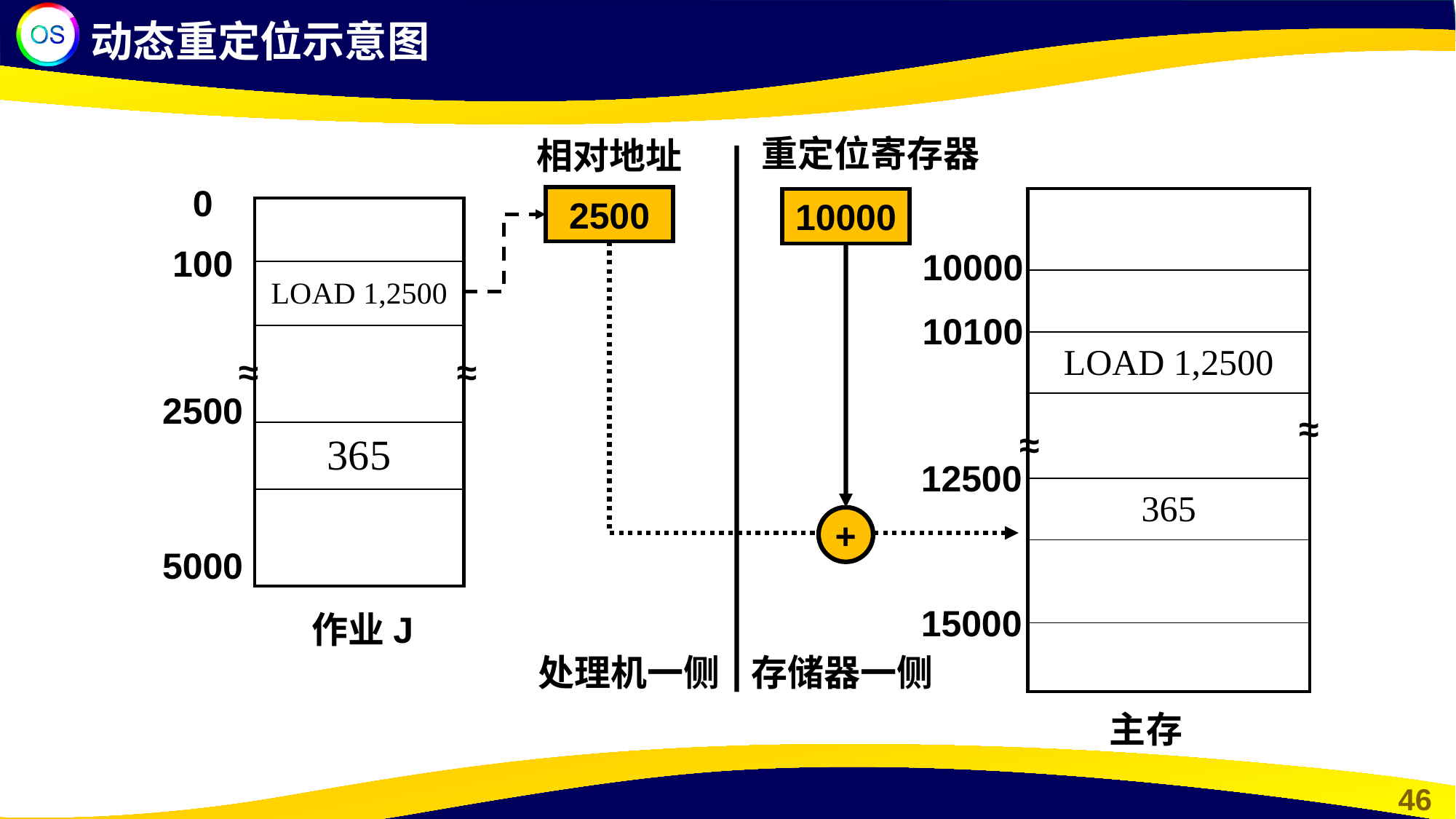

动态重定位示意图
重定位寄存器
相对地址

0
2500
10000
|  |
| --- |
|  |
| LOAD 1,2500 |
|  |
| 365 |
|  |
|  |
|  |
| --- |
| LOAD 1,2500 |
|  |
| 365 |
|  |
100
10000
10100
≈
≈
2500
≈
≈
12500
+
5000
作业J
15000
处理机一侧
存储器一侧
主存